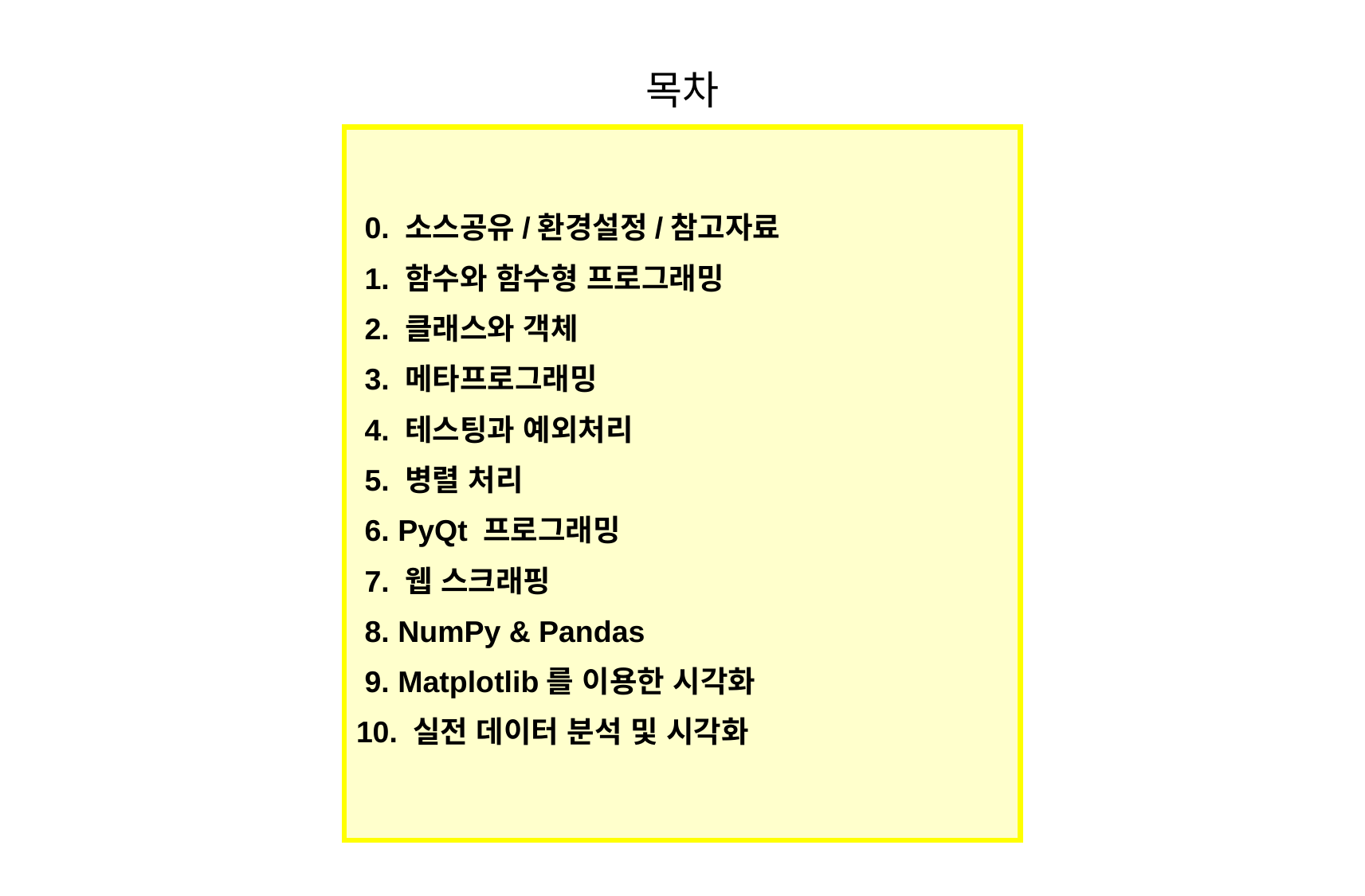

목차
 0. 소스공유/환경설정/참고자료
 1. 함수와 함수형 프로그래밍
 2. 클래스와 객체
 3. 메타프로그래밍
 4. 테스팅과 예외처리
 5. 병렬 처리
 6. PyQt 프로그래밍
 7. 웹 스크래핑
 8. NumPy & Pandas
 9. Matplotlib를 이용한 시각화
10. 실전 데이터 분석 및 시각화